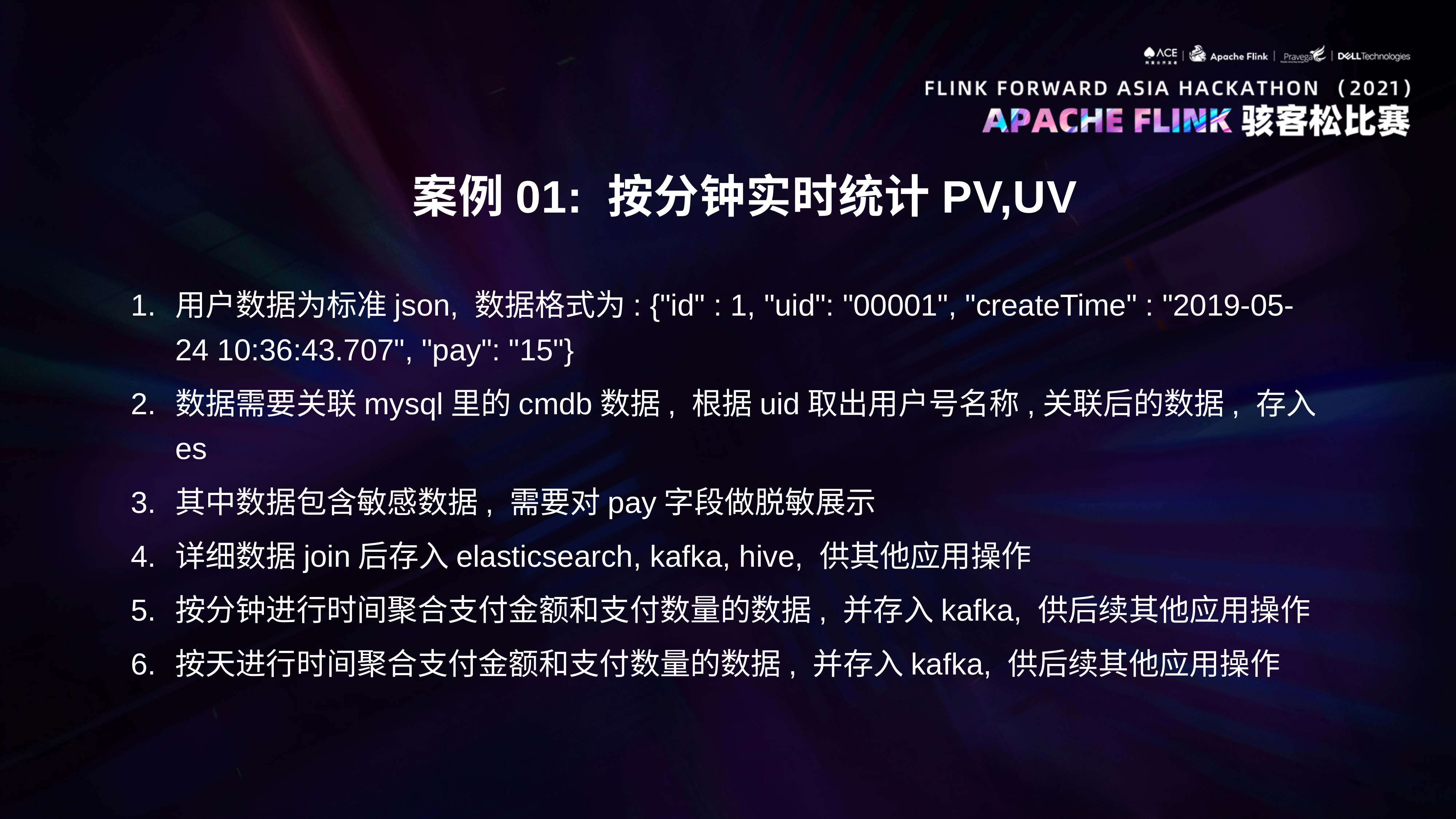

E6636BC20180234D78A0072836F0BAB0F2B9B20E1FC76B80A6D98E35B1532BABDB4EB6385161FB0D22092808C84662EB9A09212A61D05B911BBFC2137CAE22DE24F092ADB0257647F40824D7682246A28692ECA57747672198DB019AF066FC78DBC62A9CCE3
  案例01: 按分钟实时统计PV,UV
用户数据为标准json, 数据格式为: {"id" : 1, "uid": "00001", "createTime" : "2019-05-24 10:36:43.707", "pay": "15"}
数据需要关联mysql里的cmdb数据, 根据uid取出用户号名称,关联后的数据, 存入es
其中数据包含敏感数据, 需要对pay字段做脱敏展示
详细数据join后存入elasticsearch, kafka, hive, 供其他应用操作
按分钟进行时间聚合支付金额和支付数量的数据, 并存入kafka, 供后续其他应用操作
按天进行时间聚合支付金额和支付数量的数据, 并存入kafka, 供后续其他应用操作